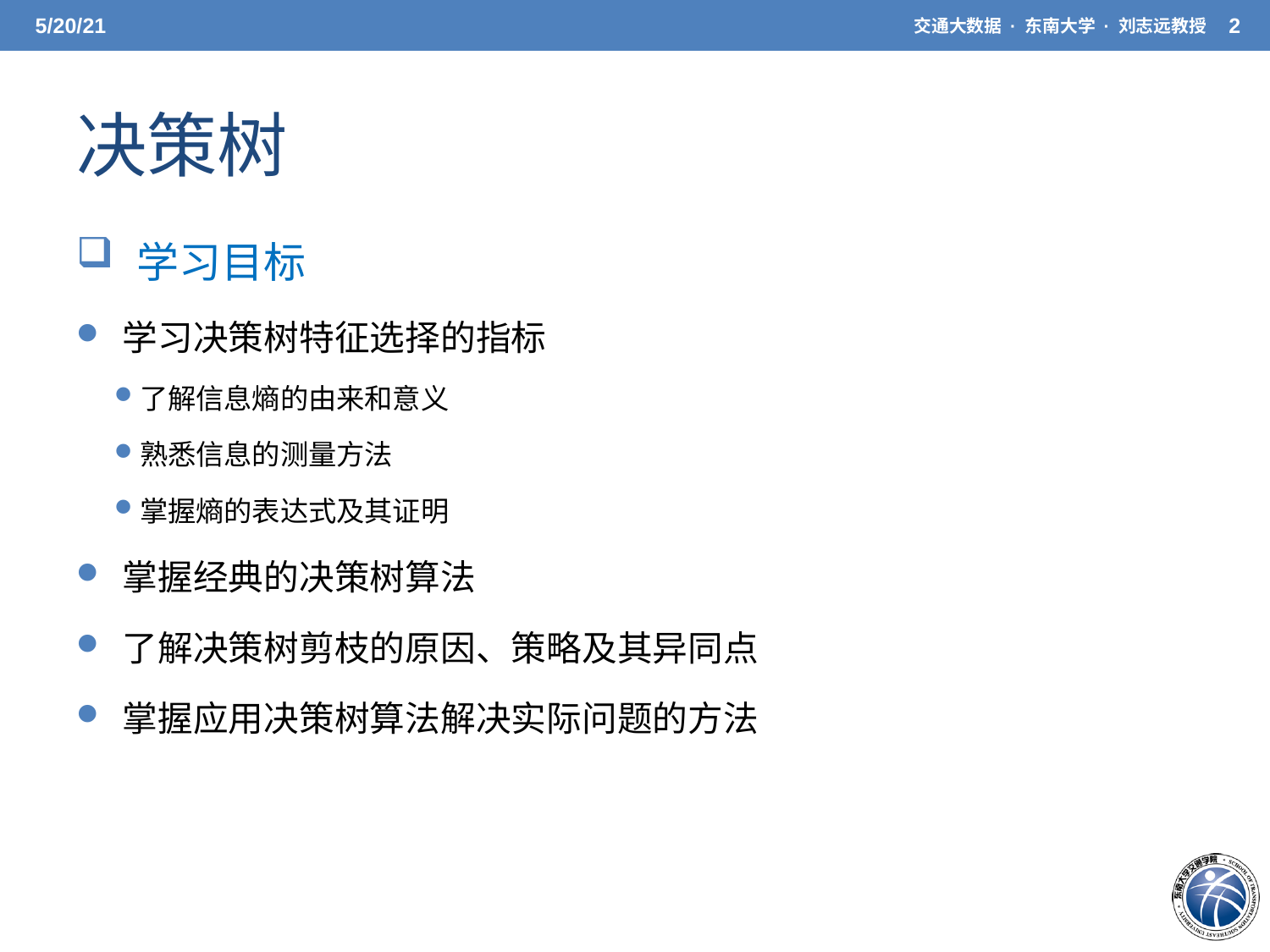

5/20/21
交通大数据 · 东南大学 · 刘志远教授
2
# 决策树
 学习目标
 学习决策树特征选择的指标
了解信息熵的由来和意义
熟悉信息的测量方法
掌握熵的表达式及其证明
 掌握经典的决策树算法
 了解决策树剪枝的原因、策略及其异同点
 掌握应用决策树算法解决实际问题的方法